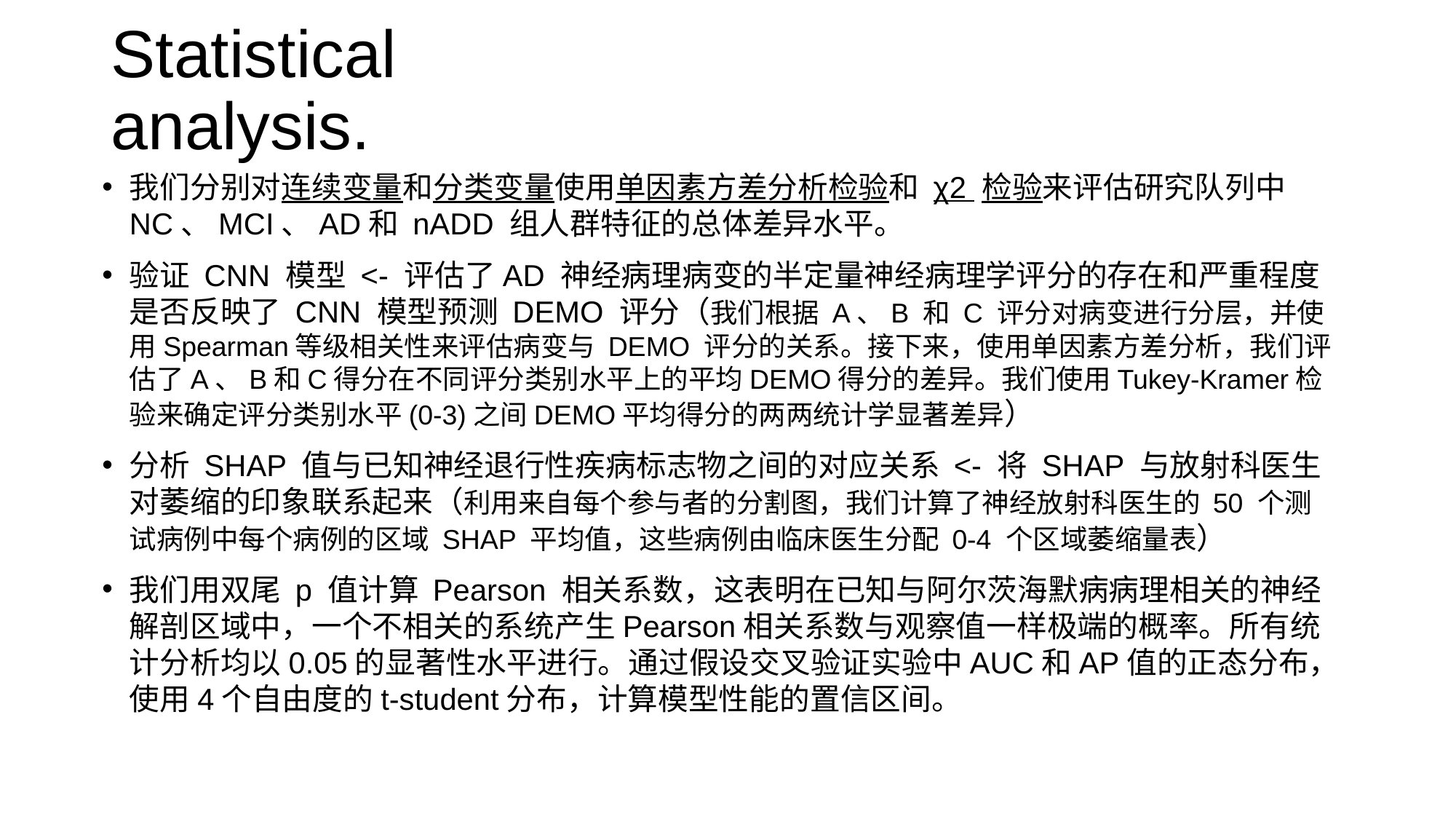

# Statistical analysis.
我们分别对连续变量和分类变量使用单因素方差分析检验和 χ2 检验来评估研究队列中NC、MCI、AD和 nADD 组人群特征的总体差异水平。
验证 CNN 模型 <- 评估了AD 神经病理病变的半定量神经病理学评分的存在和严重程度是否反映了 CNN 模型预测 DEMO 评分（我们根据 A、B 和 C 评分对病变进行分层，并使用Spearman等级相关性来评估病变与 DEMO 评分的关系。接下来，使用单因素方差分析，我们评估了A、B和C得分在不同评分类别水平上的平均DEMO得分的差异。我们使用Tukey-Kramer检验来确定评分类别水平(0-3)之间DEMO平均得分的两两统计学显著差异）
分析 SHAP 值与已知神经退行性疾病标志物之间的对应关系 <- 将 SHAP 与放射科医生对萎缩的印象联系起来（利用来自每个参与者的分割图，我们计算了神经放射科医生的 50 个测试病例中每个病例的区域 SHAP 平均值，这些病例由临床医生分配 0-4 个区域萎缩量表）
我们用双尾 p 值计算 Pearson 相关系数，这表明在已知与阿尔茨海默病病理相关的神经解剖区域中，一个不相关的系统产生Pearson相关系数与观察值一样极端的概率。所有统计分析均以0.05的显著性水平进行。通过假设交叉验证实验中AUC和AP值的正态分布，使用4个自由度的t-student分布，计算模型性能的置信区间。